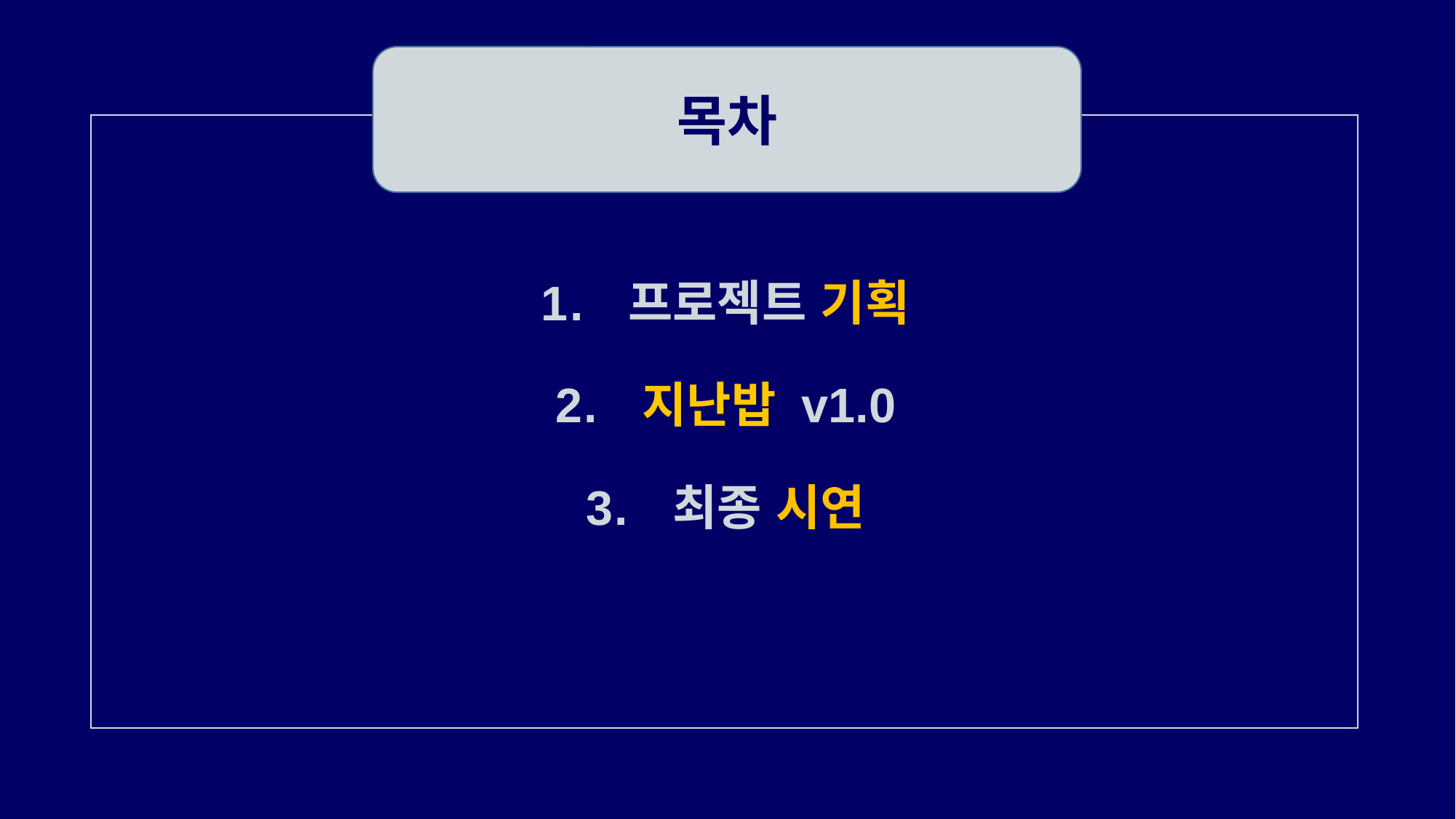

목차

 프로젝트 기획
 지난밥 v1.0
 최종 시연